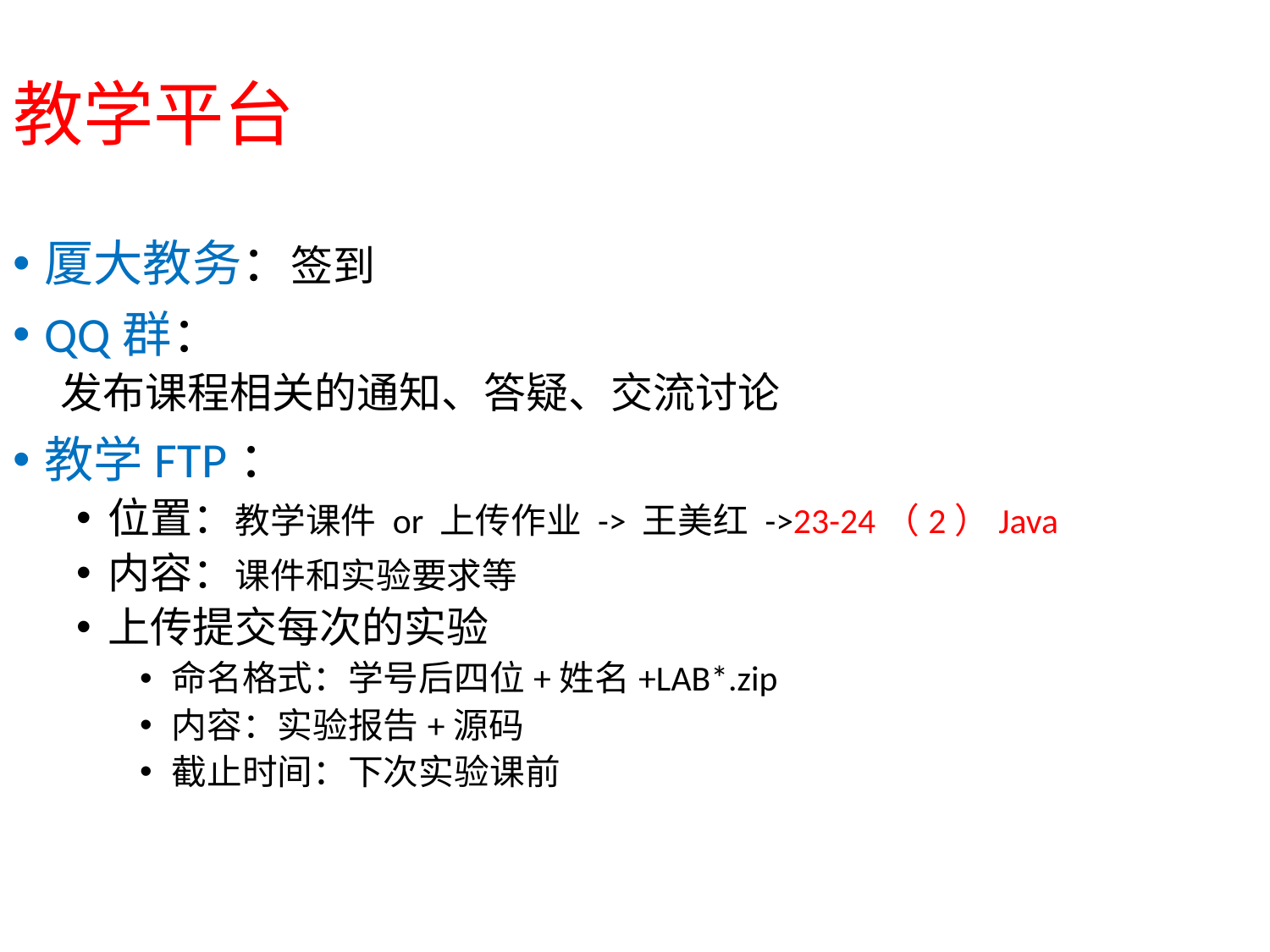

教学平台
厦大教务：签到
QQ群：
发布课程相关的通知、答疑、交流讨论
教学FTP：
位置：教学课件 or 上传作业 -> 王美红 ->23-24（2）Java
内容：课件和实验要求等
上传提交每次的实验
命名格式：学号后四位+姓名+LAB*.zip
内容：实验报告+源码
截止时间：下次实验课前